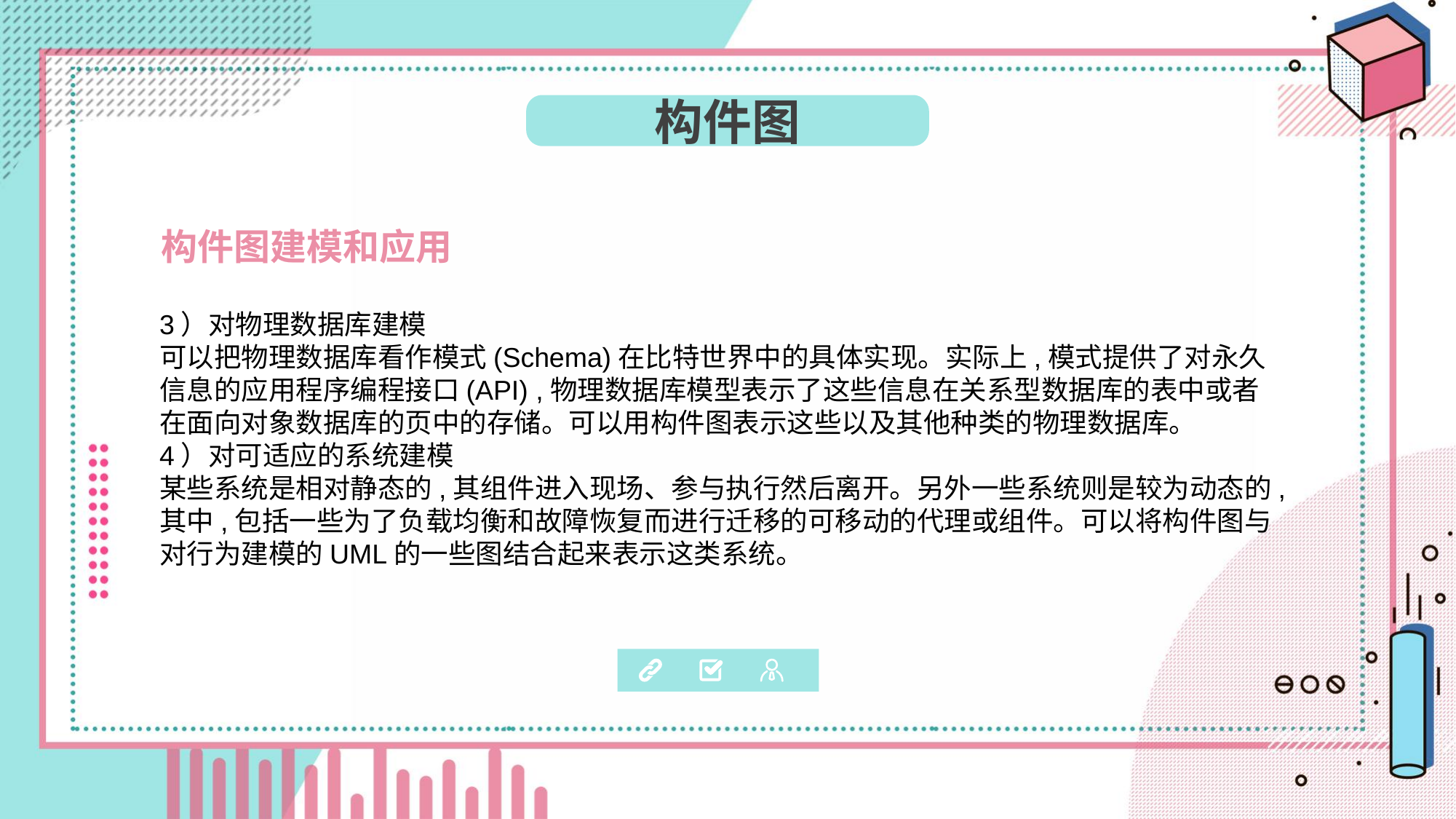

构件图
构件图建模和应用
3）对物理数据库建模
可以把物理数据库看作模式(Schema)在比特世界中的具体实现。实际上,模式提供了对永久信息的应用程序编程接口(API) ,物理数据库模型表示了这些信息在关系型数据库的表中或者在面向对象数据库的页中的存储。可以用构件图表示这些以及其他种类的物理数据库。
4）对可适应的系统建模
某些系统是相对静态的,其组件进入现场、参与执行然后离开。另外一些系统则是较为动态的,其中,包括一些为了负载均衡和故障恢复而进行迁移的可移动的代理或组件。可以将构件图与对行为建模的UML的一些图结合起来表示这类系统。